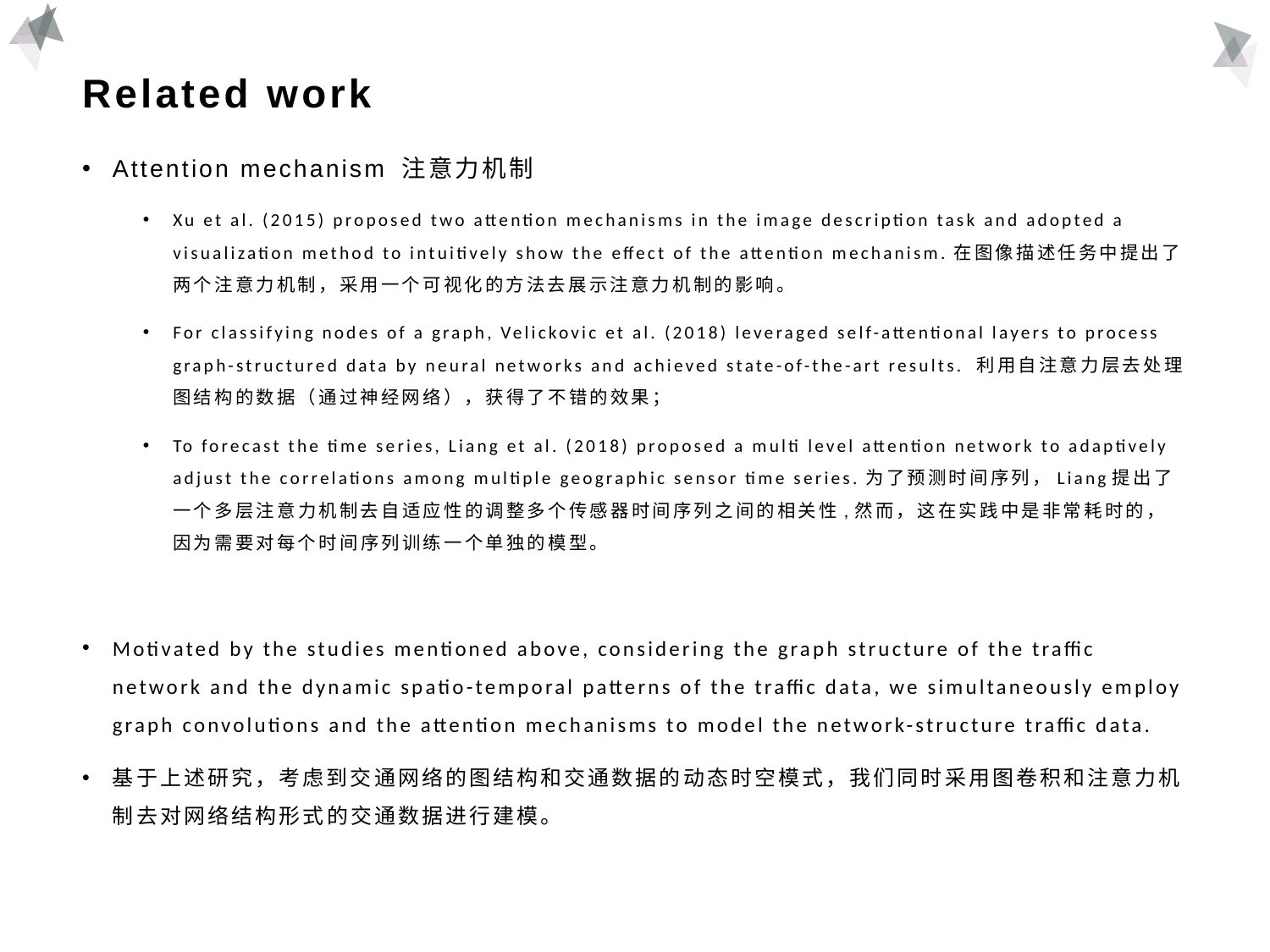

# Related work
Attention mechanism 注意力机制
Xu et al. (2015) proposed two attention mechanisms in the image description task and adopted a visualization method to intuitively show the effect of the attention mechanism.在图像描述任务中提出了两个注意力机制，采用一个可视化的方法去展示注意力机制的影响。
For classifying nodes of a graph, Velickovic et al. (2018) leveraged self-attentional layers to process graph-structured data by neural networks and achieved state-of-the-art results. 利用自注意力层去处理图结构的数据（通过神经网络），获得了不错的效果；
To forecast the time series, Liang et al. (2018) proposed a multi level attention network to adaptively adjust the correlations among multiple geographic sensor time series.为了预测时间序列，Liang提出了一个多层注意力机制去自适应性的调整多个传感器时间序列之间的相关性,然而，这在实践中是非常耗时的，因为需要对每个时间序列训练一个单独的模型。

Motivated by the studies mentioned above, considering the graph structure of the traffic network and the dynamic spatio-temporal patterns of the traffic data, we simultaneously employ graph convolutions and the attention mechanisms to model the network-structure traffic data.
基于上述研究，考虑到交通网络的图结构和交通数据的动态时空模式，我们同时采用图卷积和注意力机制去对网络结构形式的交通数据进行建模。